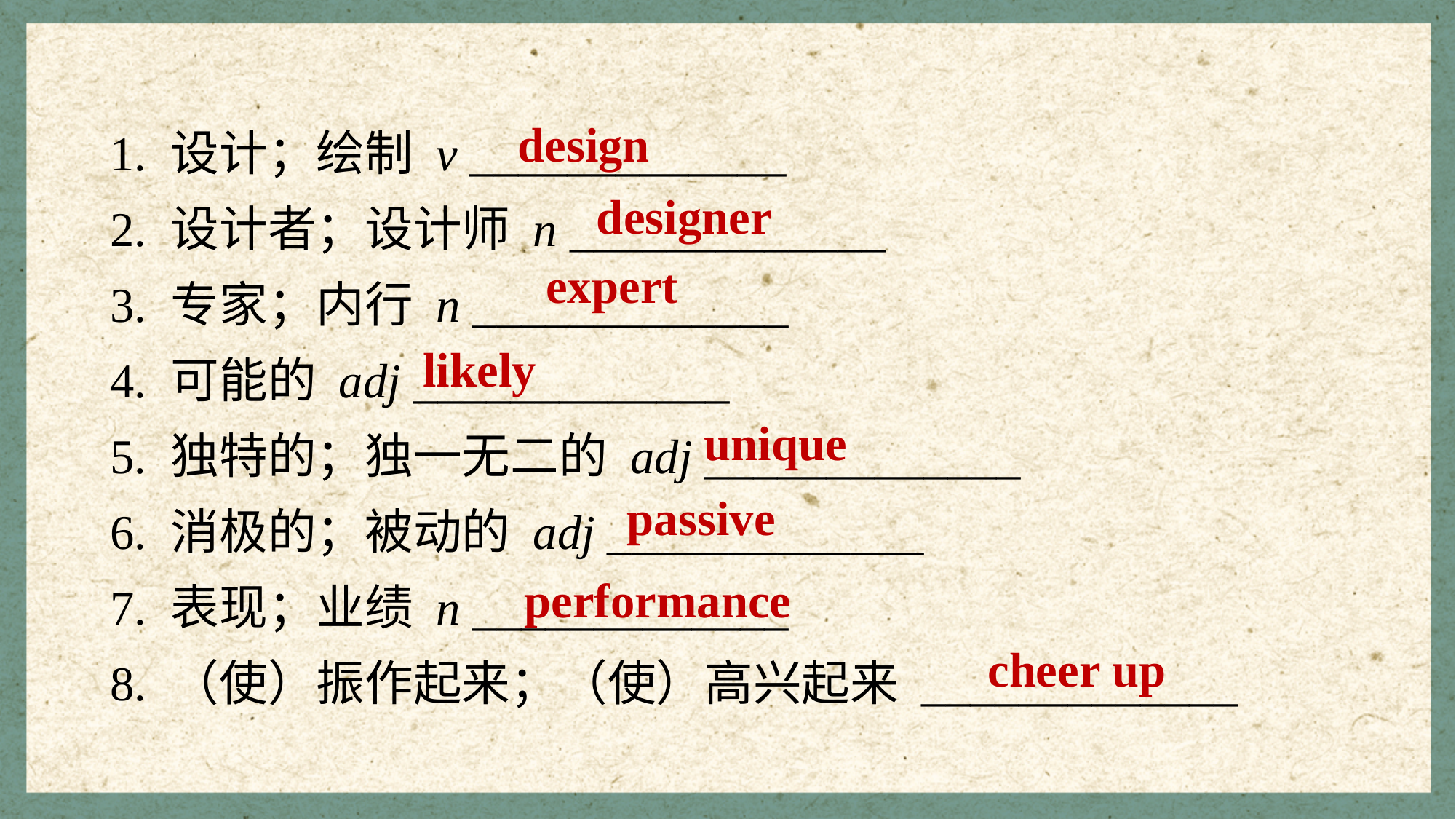

1. 设计；绘制 v _____________
2. 设计者；设计师 n _____________
3. 专家；内行 n _____________
4. 可能的 adj _____________
5. 独特的；独一无二的 adj _____________
6. 消极的；被动的 adj _____________
7. 表现；业绩 n _____________
8. （使）振作起来；（使）高兴起来 _____________
design
designer
expert
likely
unique
passive
performance
cheer up